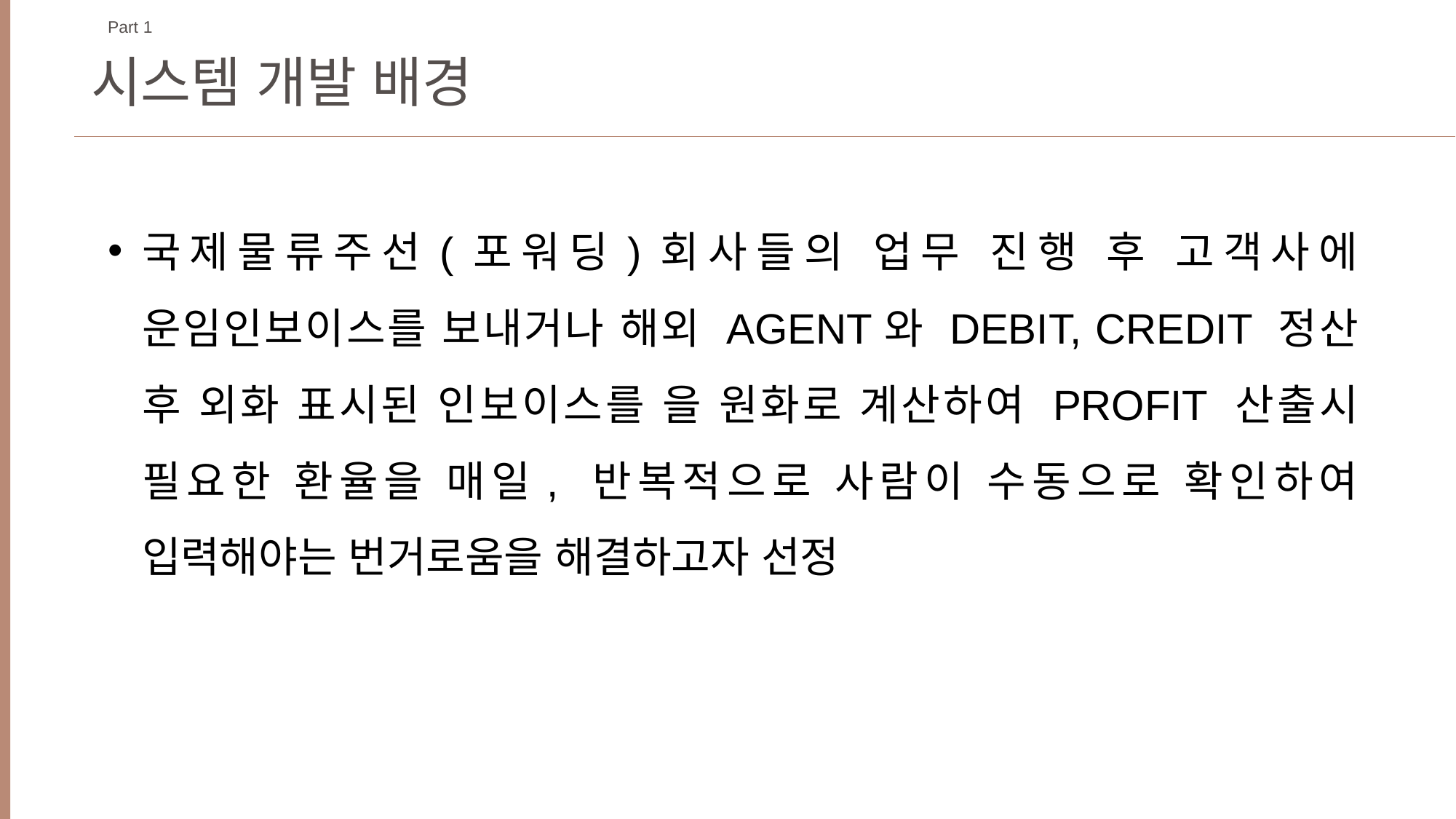

Part 1
시스템 개발 배경
국제물류주선(포워딩)회사들의 업무 진행 후 고객사에 운임인보이스를 보내거나 해외 AGENT와 DEBIT, CREDIT 정산 후 외화 표시된 인보이스를 을 원화로 계산하여 PROFIT 산출시 필요한 환율을 매일, 반복적으로 사람이 수동으로 확인하여 입력해야는 번거로움을 해결하고자 선정